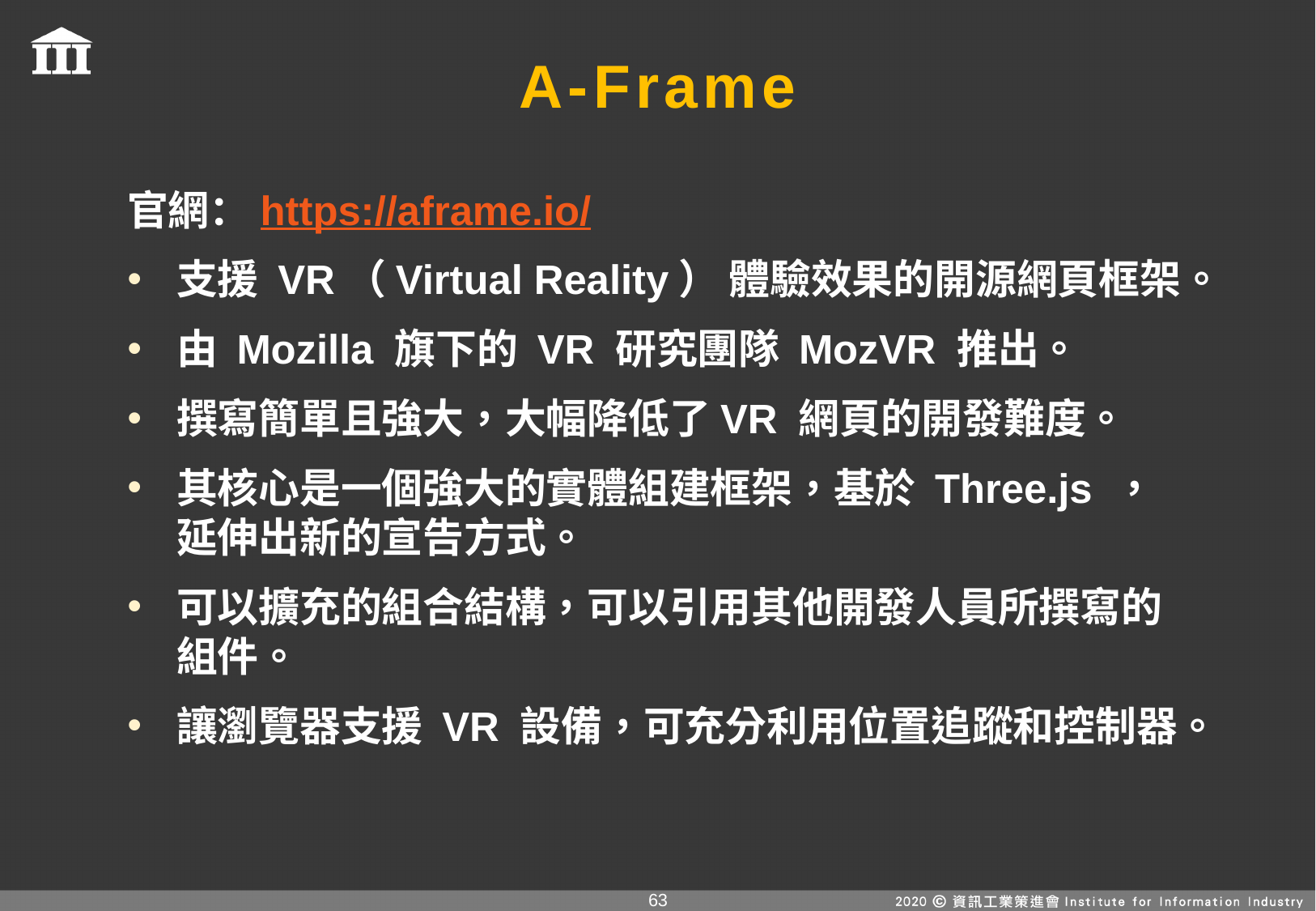

# A-Frame
官網：https://aframe.io/
支援 VR（Virtual Reality） 體驗效果的開源網頁框架。
由 Mozilla 旗下的 VR 研究團隊 MozVR 推出。
撰寫簡單且強大，大幅降低了VR 網頁的開發難度。
其核心是一個強大的實體組建框架，基於 Three.js ，延伸出新的宣告方式。
可以擴充的組合結構，可以引用其他開發人員所撰寫的組件。
讓瀏覽器支援 VR 設備，可充分利用位置追蹤和控制器。

63